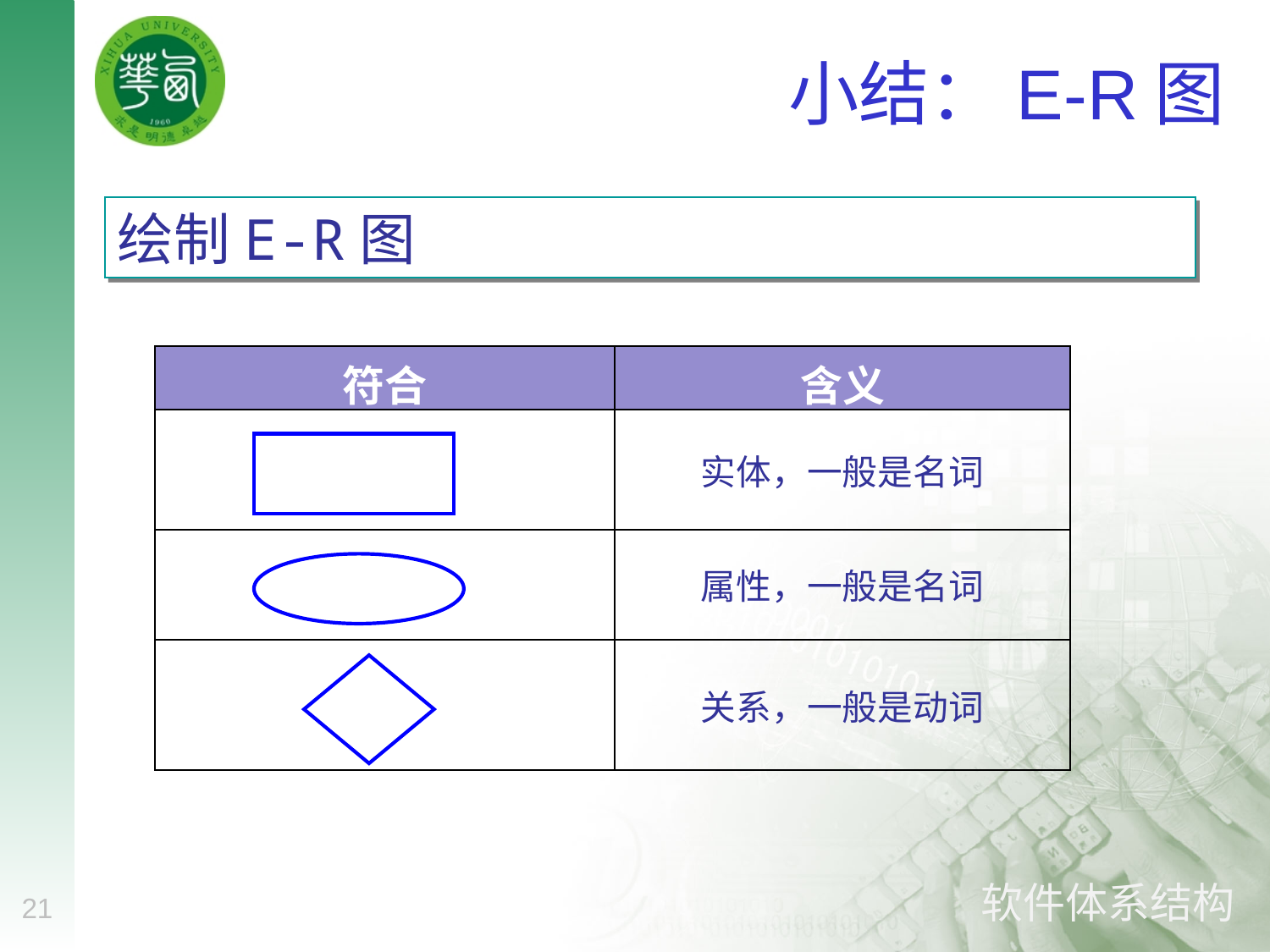

# 小结：E-R图
绘制E-R图
| 符合 | 含义 |
| --- | --- |
|  | 实体，一般是名词 |
|  | 属性，一般是名词 |
|  | 关系，一般是动词 |

21